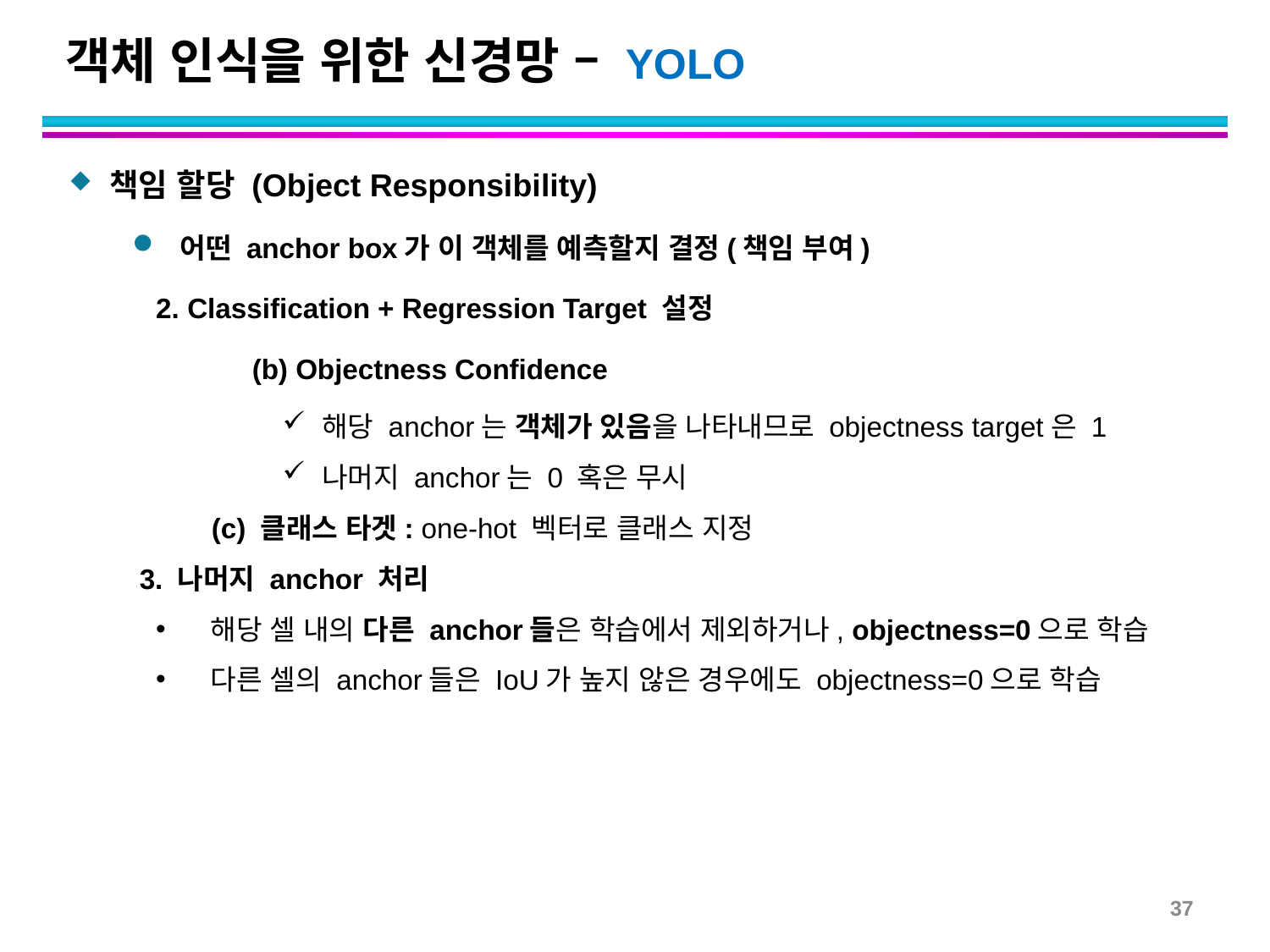

# 객체 인식을 위한 신경망 – YOLO
책임 할당 (Object Responsibility)
어떤 anchor box가 이 객체를 예측할지 결정(책임 부여)
   2. Classification + Regression Target 설정
		  (b) Objectness Confidence
해당 anchor는 객체가 있음을 나타내므로 objectness target은 1
나머지 anchor는 0 혹은 무시
	  (c) 클래스 타겟: one-hot 벡터로 클래스 지정
         3. 나머지 anchor 처리
 해당 셀 내의 다른 anchor들은 학습에서 제외하거나, objectness=0으로 학습
 다른 셀의 anchor들은 IoU가 높지 않은 경우에도 objectness=0으로 학습

37